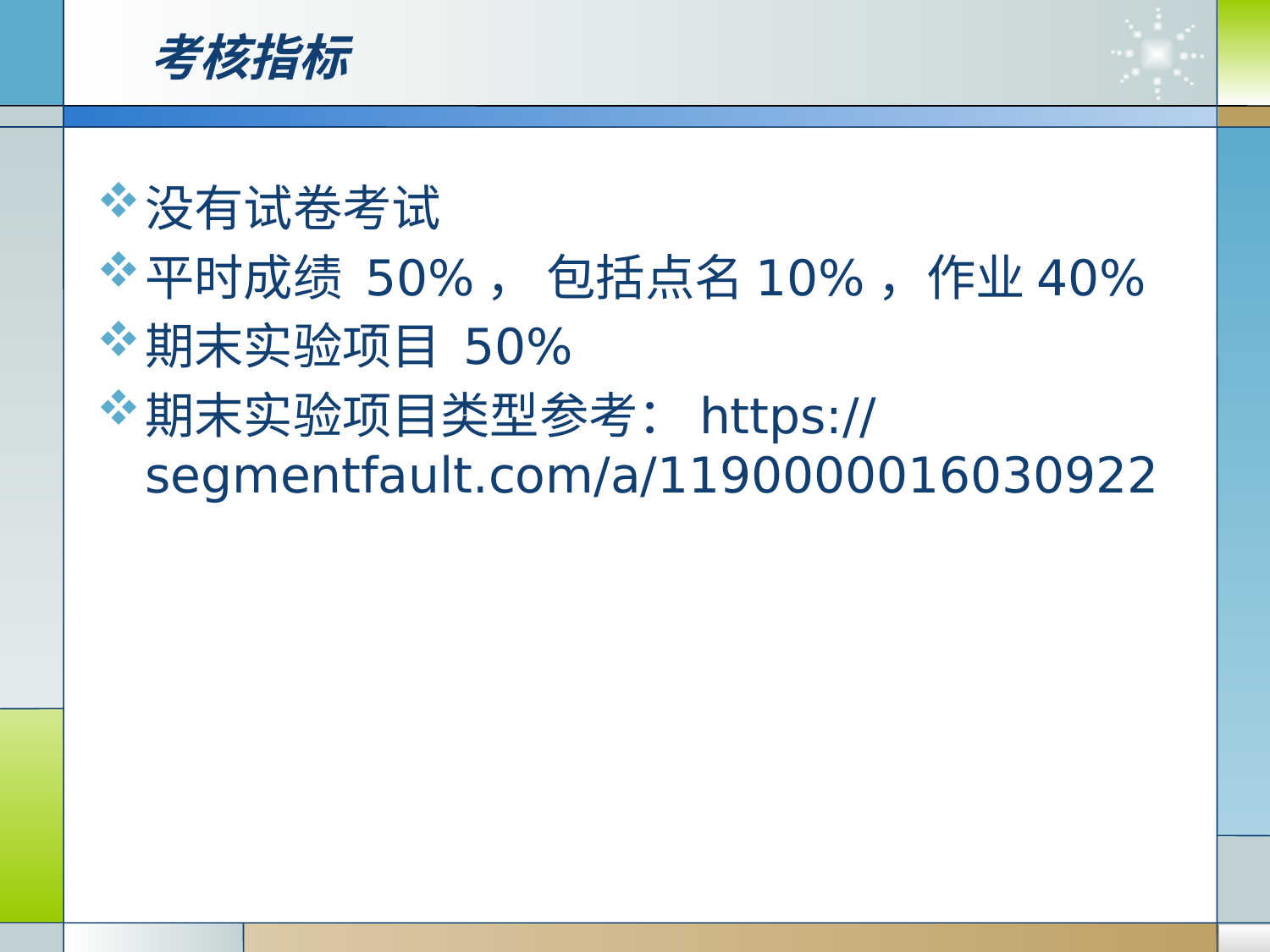

# 考核指标
没有试卷考试
平时成绩 50%， 包括点名10%，作业40%
期末实验项目 50%
期末实验项目类型参考：https://segmentfault.com/a/1190000016030922

46